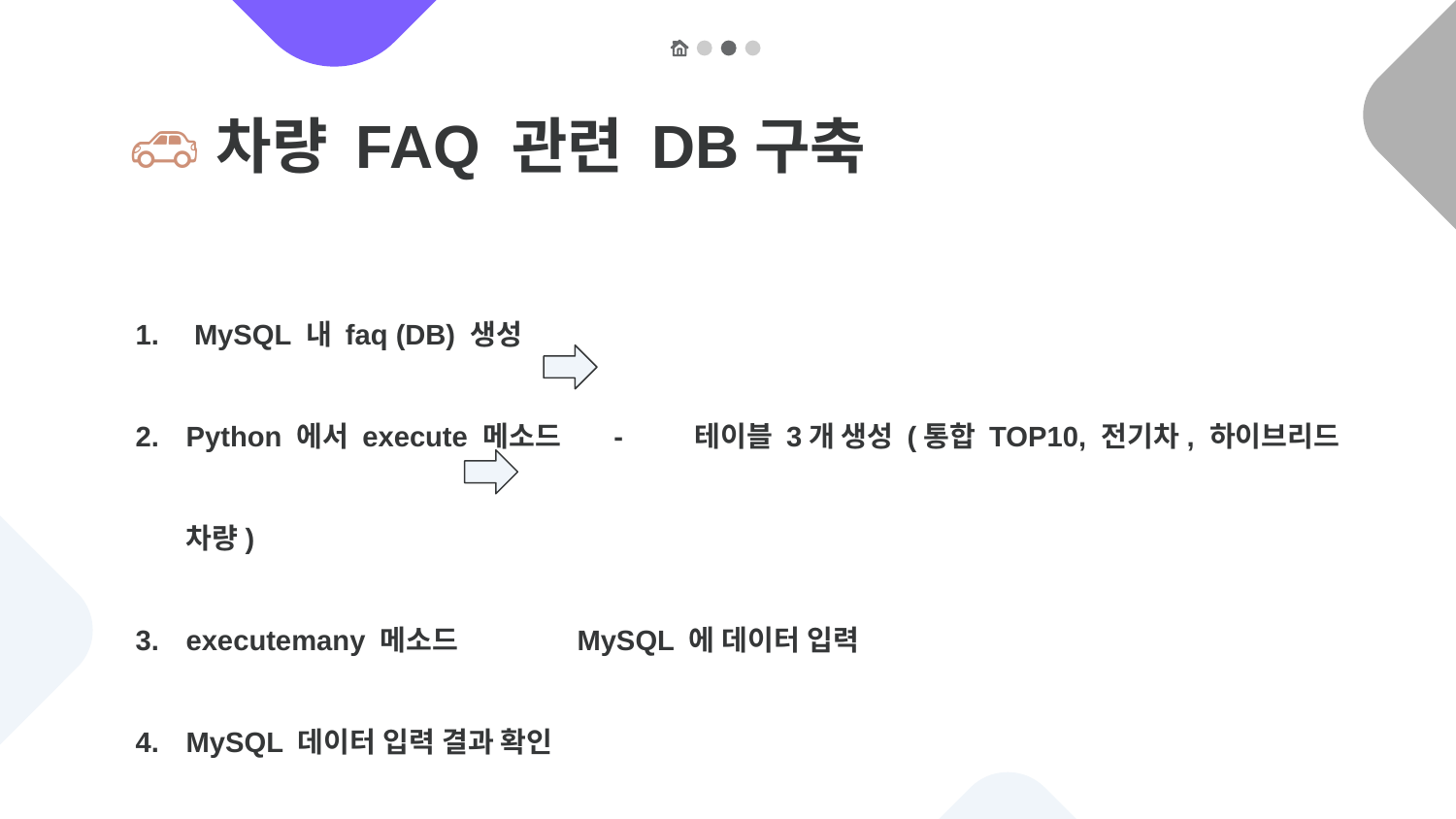

# 🚗차량 FAQ 관련 DB구축
 MySQL 내 faq (DB) 생성
Python 에서 execute 메소드       -        테이블 3개 생성 (통합 TOP10, 전기차, 하이브리드 차량)
executemany 메소드                 MySQL 에 데이터 입력
MySQL 데이터 입력 결과 확인